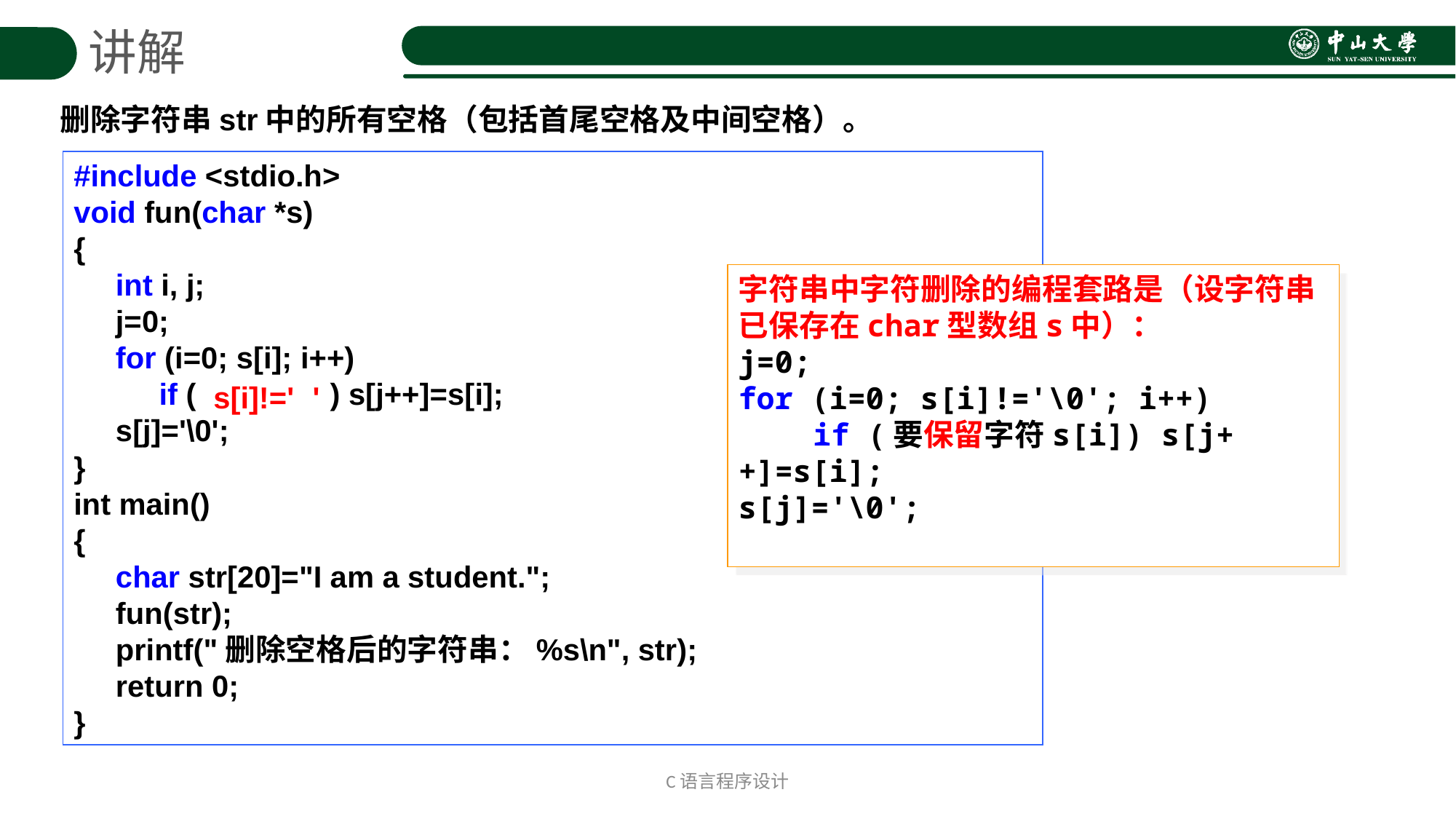

讲解
删除字符串str中的所有空格（包括首尾空格及中间空格）。
#include <stdio.h>
void fun(char *s)
{
	int i, j;
	j=0;
	for (i=0; s[i]; i++)
		if (                ) s[j++]=s[i];
	s[j]='\0';
}
int main()
{
	char str[20]="I am a student.";
	fun(str);
	printf("删除空格后的字符串：%s\n", str);
	return 0;
}
字符串中字符删除的编程套路是（设字符串已保存在char型数组s中）：
j=0;
for (i=0; s[i]!='\0'; i++)
	if (要保留字符s[i]) s[j++]=s[i];
s[j]='\0';

s[i]!=' '

C语言程序设计
47